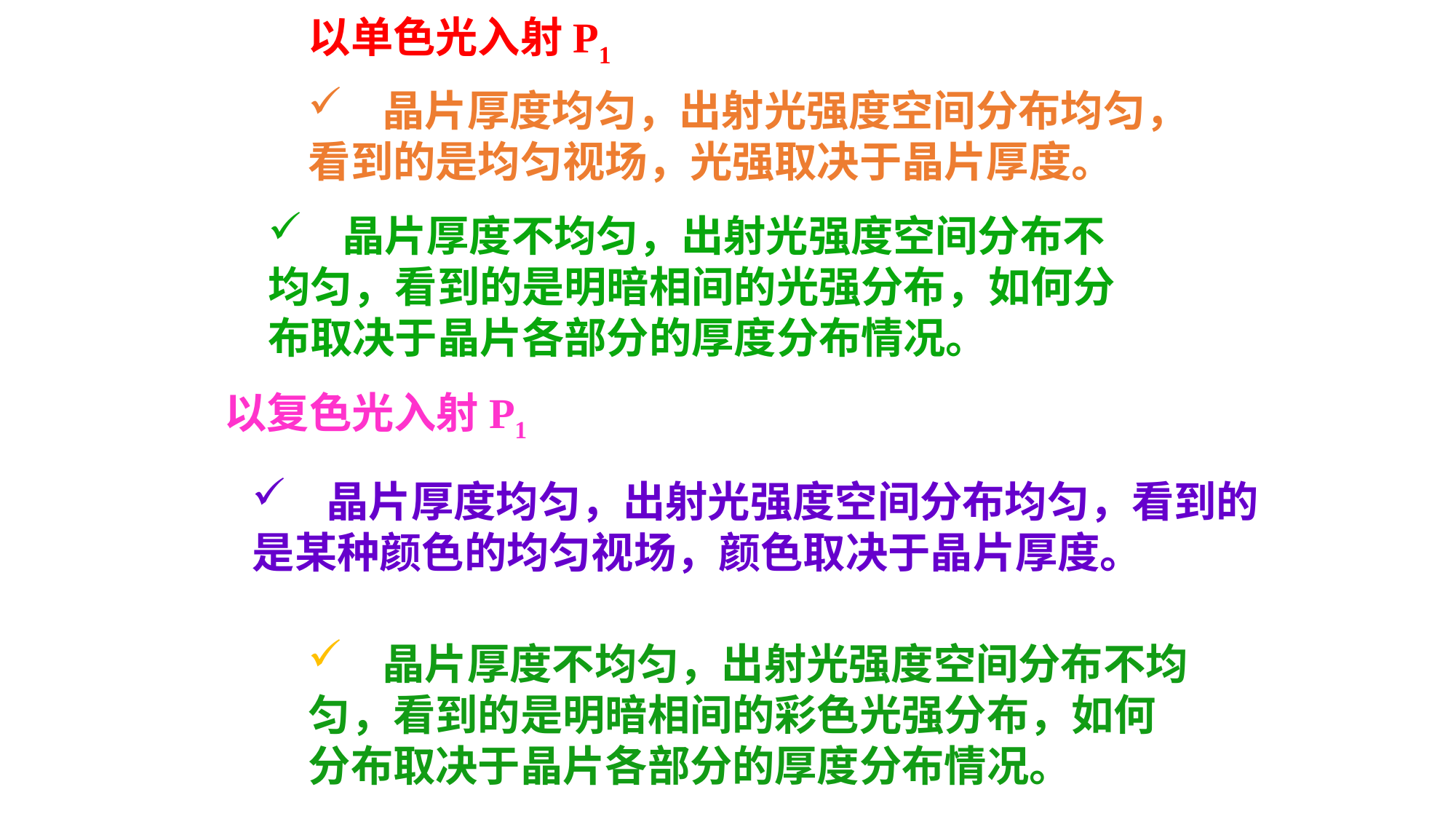

以单色光入射P1
   晶片厚度均匀，出射光强度空间分布均匀，看到的是均匀视场，光强取决于晶片厚度。
   晶片厚度不均匀，出射光强度空间分布不均匀，看到的是明暗相间的光强分布，如何分布取决于晶片各部分的厚度分布情况。
以复色光入射P1
   晶片厚度均匀，出射光强度空间分布均匀，看到的是某种颜色的均匀视场，颜色取决于晶片厚度。
   晶片厚度不均匀，出射光强度空间分布不均匀，看到的是明暗相间的彩色光强分布，如何分布取决于晶片各部分的厚度分布情况。